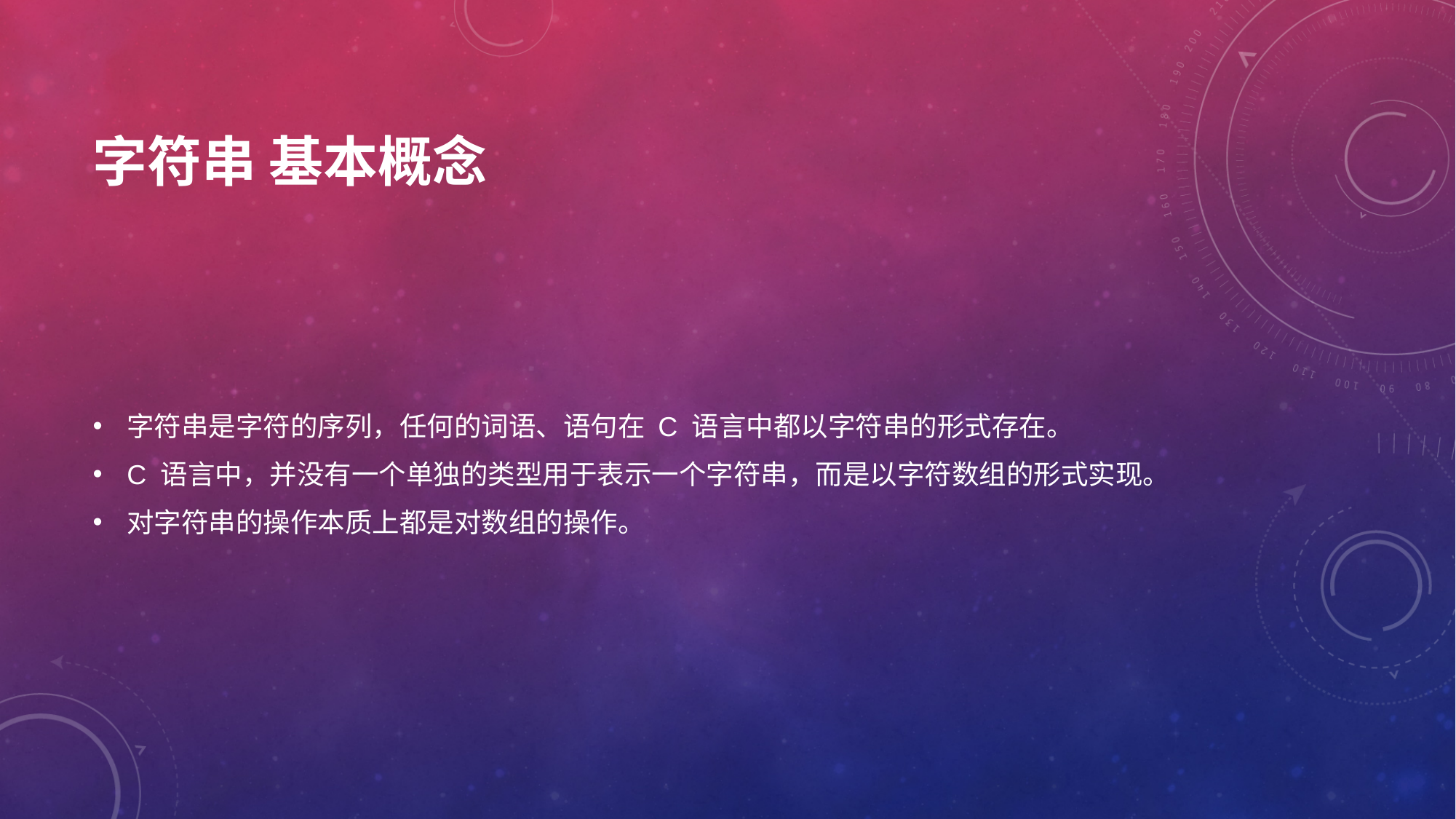

# 字符串 基本概念
字符串是字符的序列，任何的词语、语句在 C 语言中都以字符串的形式存在。
C 语言中，并没有一个单独的类型用于表示一个字符串，而是以字符数组的形式实现。
对字符串的操作本质上都是对数组的操作。